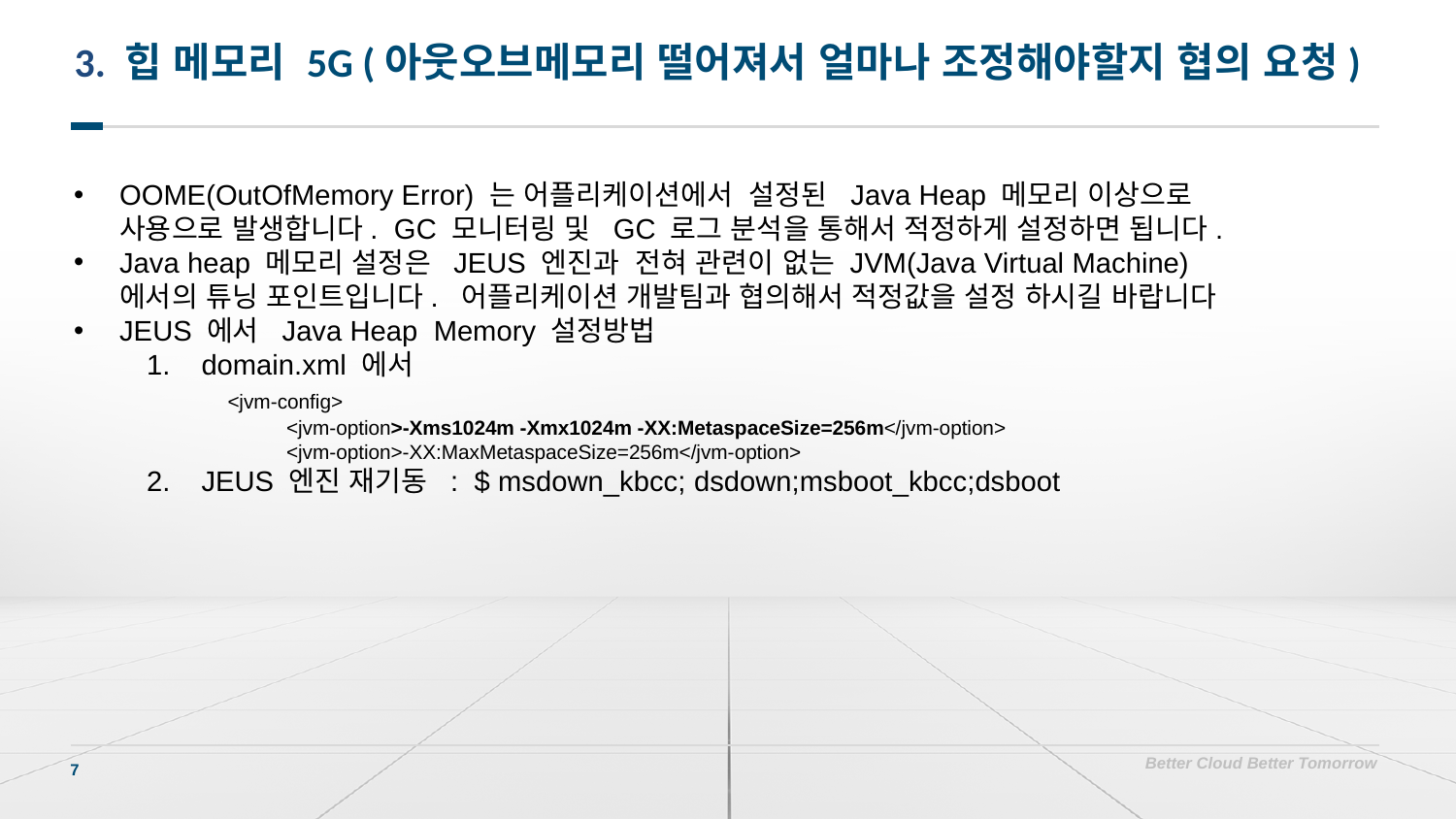

# 3. 힙 메모리 5G (아웃오브메모리 떨어져서 얼마나 조정해야할지 협의 요청)
OOME(OutOfMemory Error) 는 어플리케이션에서  설정된  Java Heap 메모리 이상으로 사용으로 발생합니다.  GC 모니터링 및  GC 로그 분석을 통해서 적정하게 설정하면 됩니다.
Java heap 메모리 설정은  JEUS 엔진과  전혀 관련이 없는 JVM(Java Virtual Machine)에서의 튜닝 포인트입니다.  어플리케이션 개발팀과 협의해서 적정값을 설정 하시길 바랍니다
JEUS 에서  Java Heap  Memory 설정방법
domain.xml 에서
 <jvm-config>
            <jvm-option>-Xms1024m -Xmx1024m -XX:MetaspaceSize=256m</jvm-option>
            <jvm-option>-XX:MaxMetaspaceSize=256m</jvm-option>
JEUS 엔진 재기동  :  $ msdown_kbcc; dsdown;msboot_kbcc;dsboot